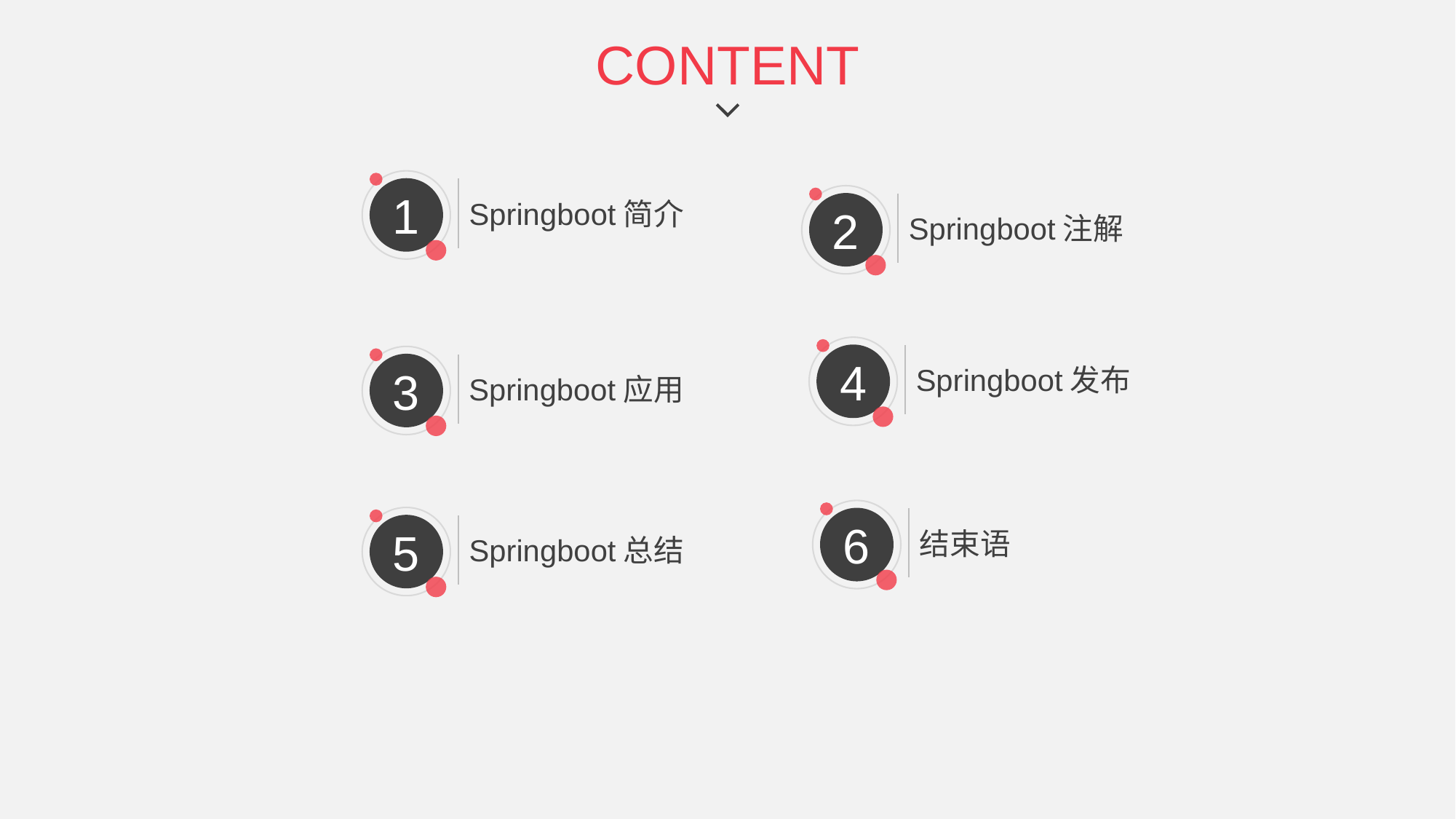

CONTENT

1

Springboot简介

2

Springboot注解

4

Springboot发布

3

Springboot应用

6

结束语

5

Springboot总结